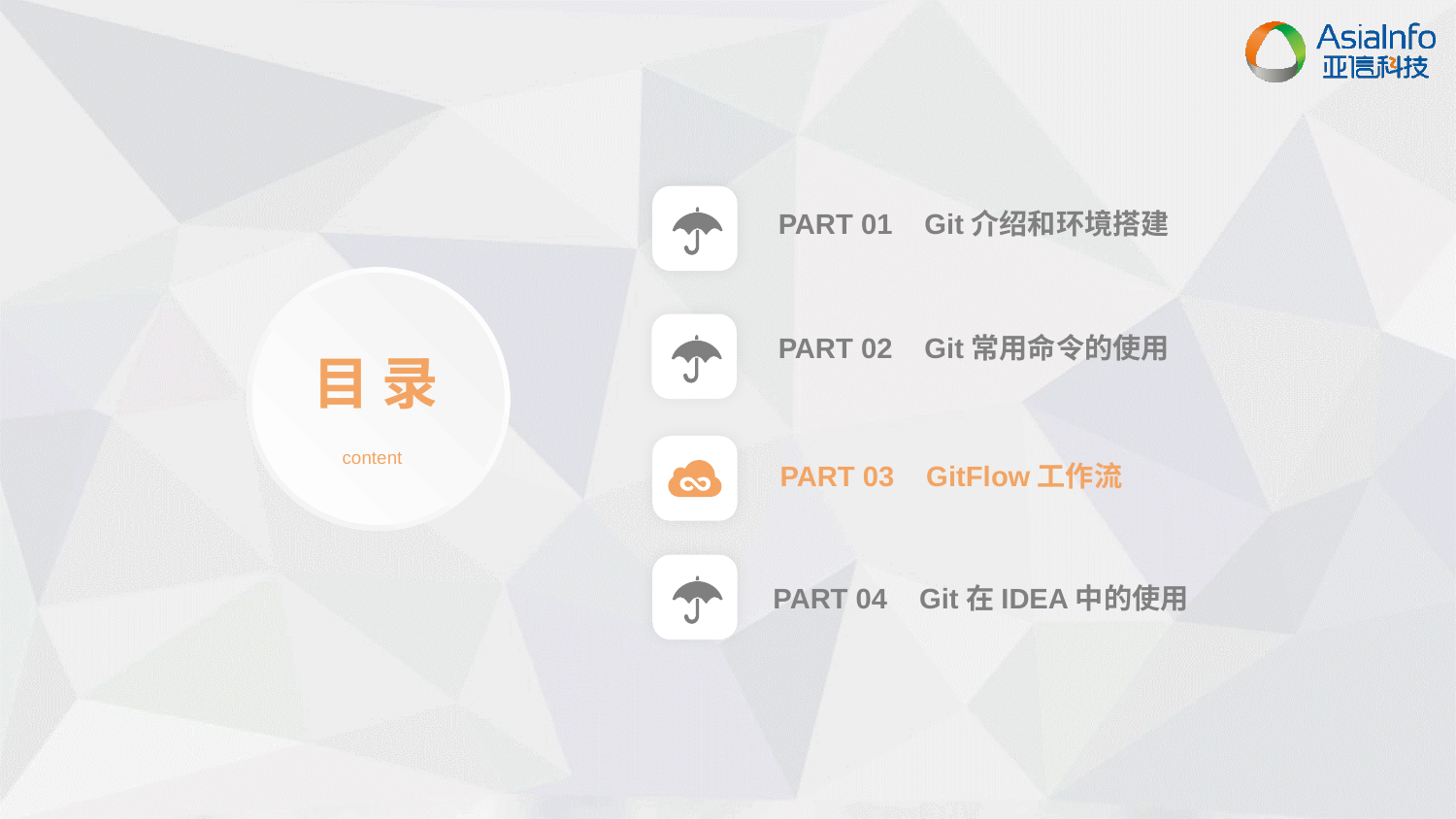

PART 01    Git介绍和环境搭建

目 录
content

PART 02    Git常用命令的使用

PART 03    GitFlow工作流

PART 04    Git在IDEA中的使用